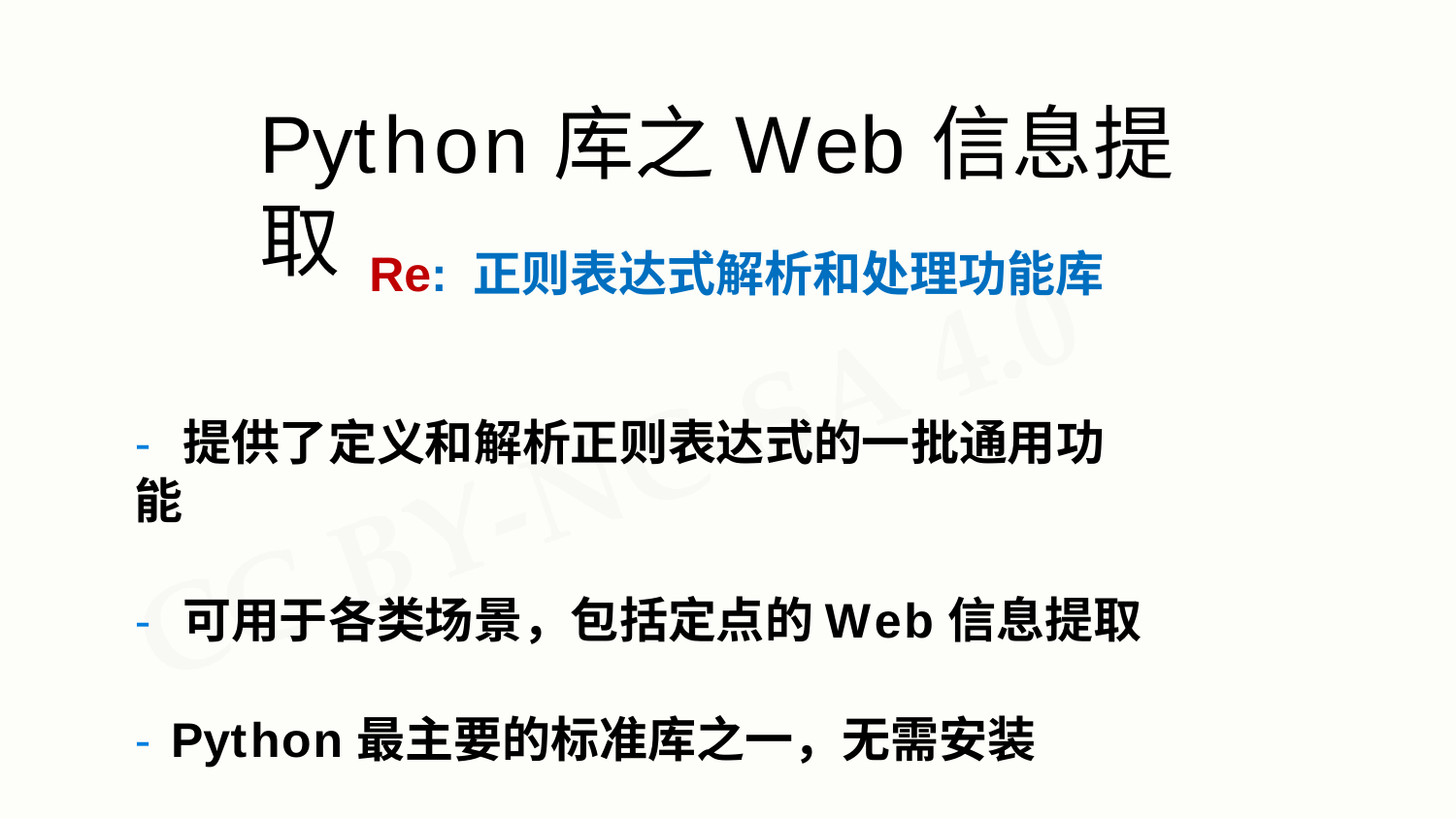

# Python库之Web信息提取
Re: 正则表达式解析和处理功能库

- 提供了定义和解析正则表达式的一批通用功能

- 可用于各类场景，包括定点的Web信息提取

- Python最主要的标准库之一，无需安装